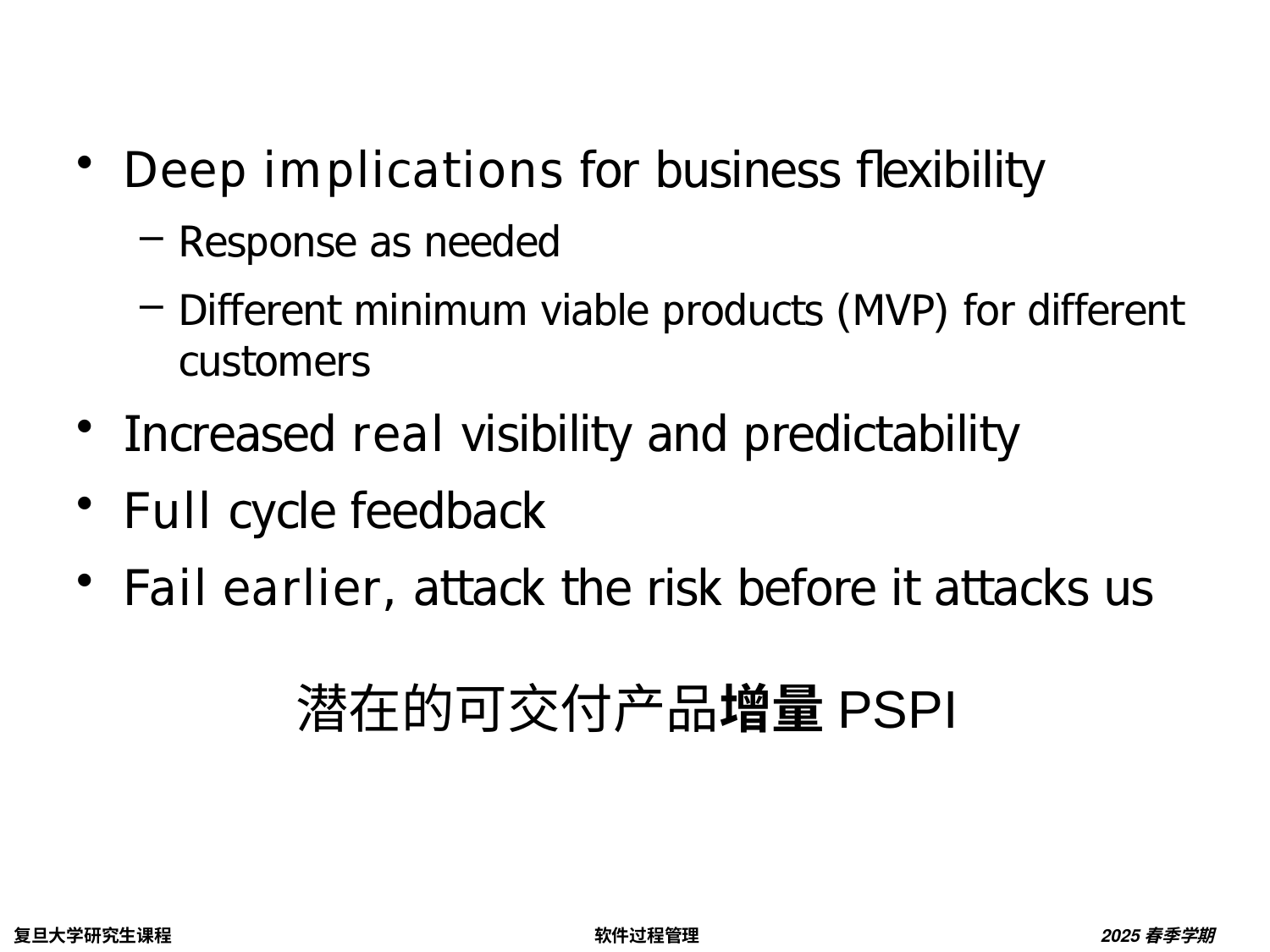

潜在的可交付产品增量PSPI
Deep implications for business flexibility
Response as needed
Different minimum viable products (MVP) for different customers
Increased real visibility and predictability
Full cycle feedback
Fail earlier, attack the risk before it attacks us